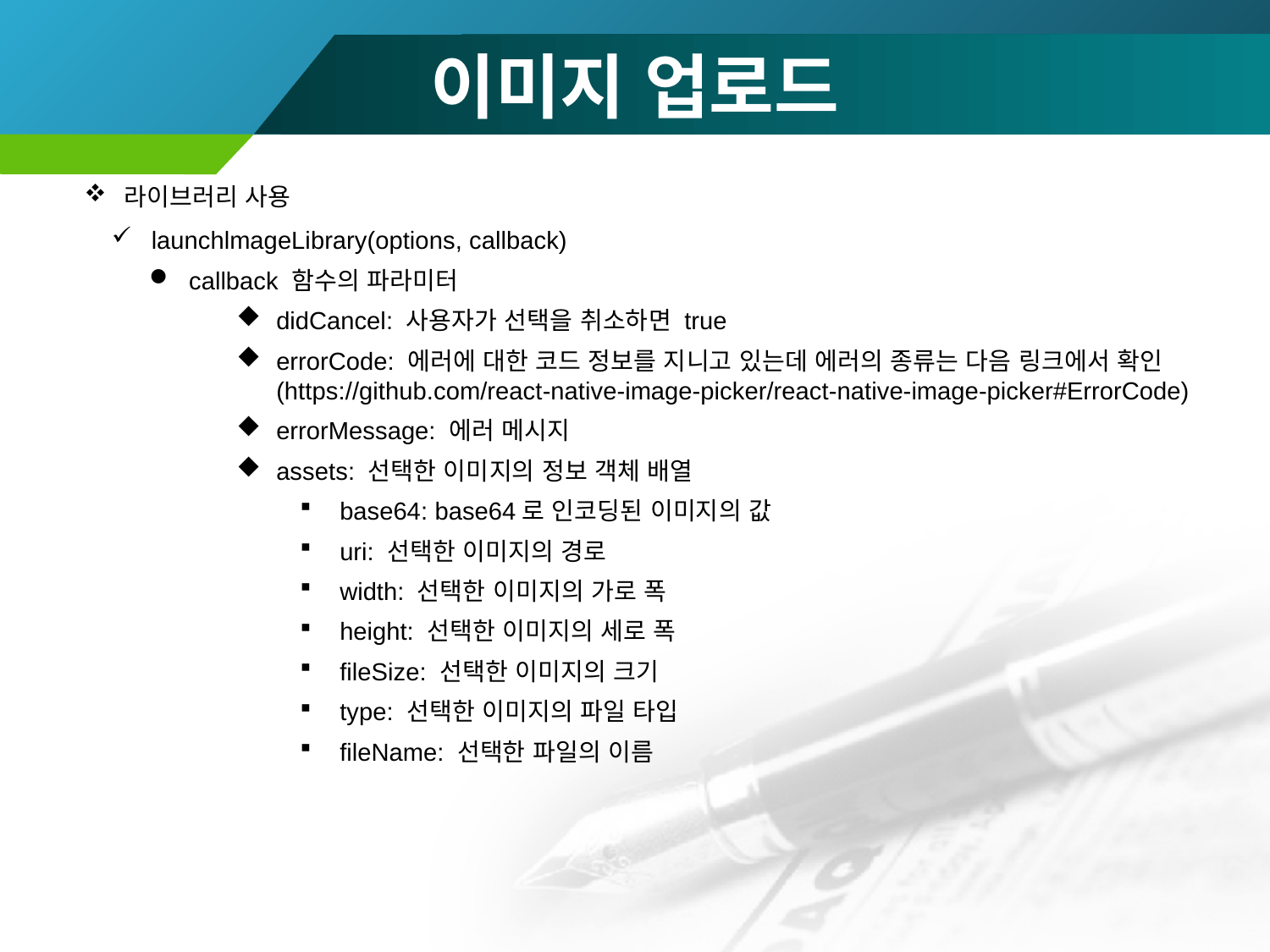

# 이미지 업로드
라이브러리 사용
launchlmageLibrary(options, callback)
callback 함수의 파라미터
didCancel: 사용자가 선택을 취소하면 true
errorCode: 에러에 대한 코드 정보를 지니고 있는데 에러의 종류는 다음 링크에서 확인(https://github.com/react-native-image-picker/react-native-image-picker#ErrorCode)
errorMessage: 에러 메시지
assets: 선택한 이미지의 정보 객체 배열
base64: base64로 인코딩된 이미지의 값
uri: 선택한 이미지의 경로
width: 선택한 이미지의 가로 폭
height: 선택한 이미지의 세로 폭
fileSize: 선택한 이미지의 크기
type: 선택한 이미지의 파일 타입
fileName: 선택한 파일의 이름